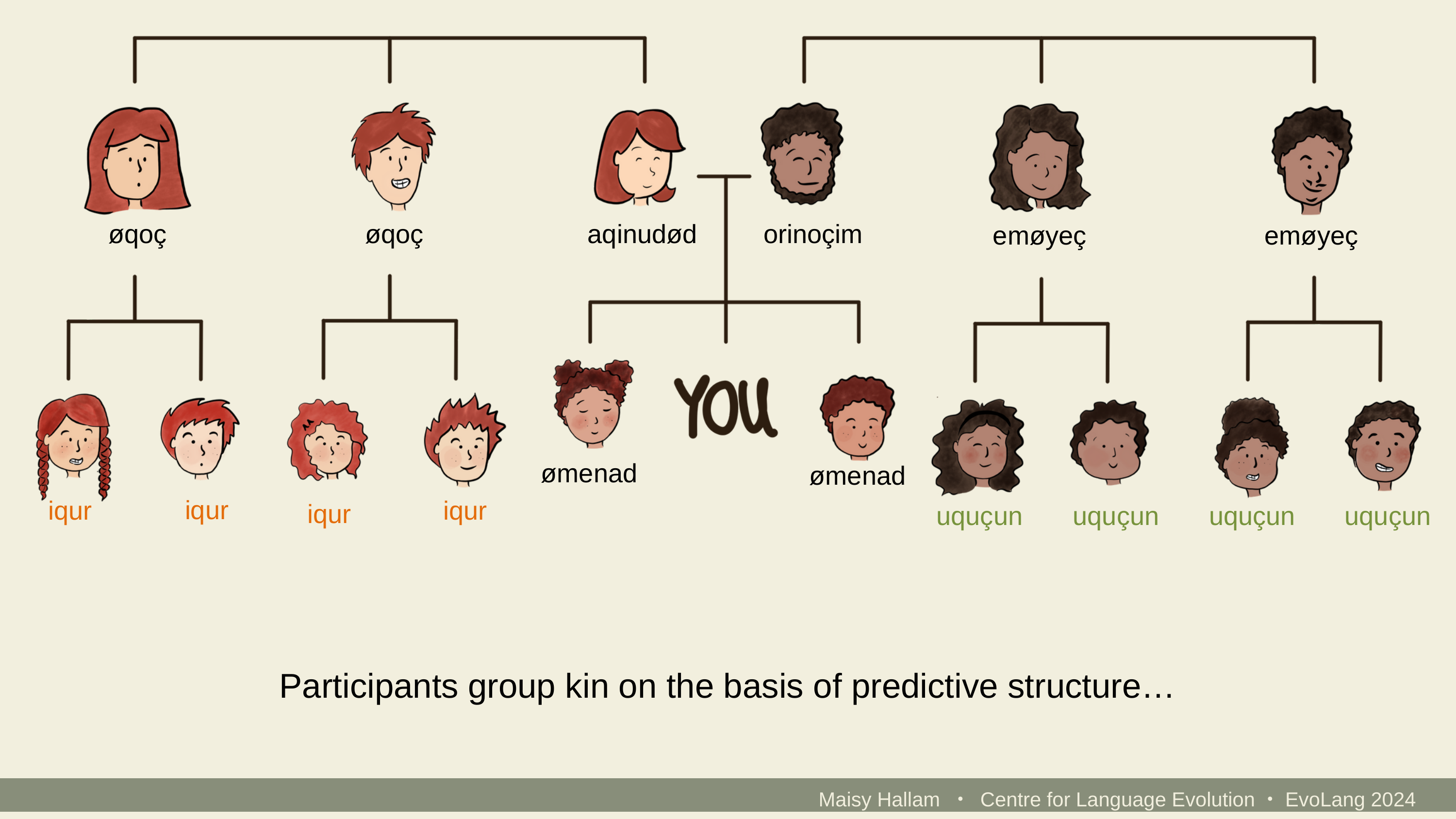

øqoç
øqoç
aqinudød
orinoçim
emøyeç
emøyeç
ømenad
ømenad
iqur
iqur
iqur
iqur
uquçun

uquçun
uquçun

uquçun
Participants group kin on the basis of predictive structure…

Maisy Hallam ・ Centre for Language Evolution・EvoLang 2024